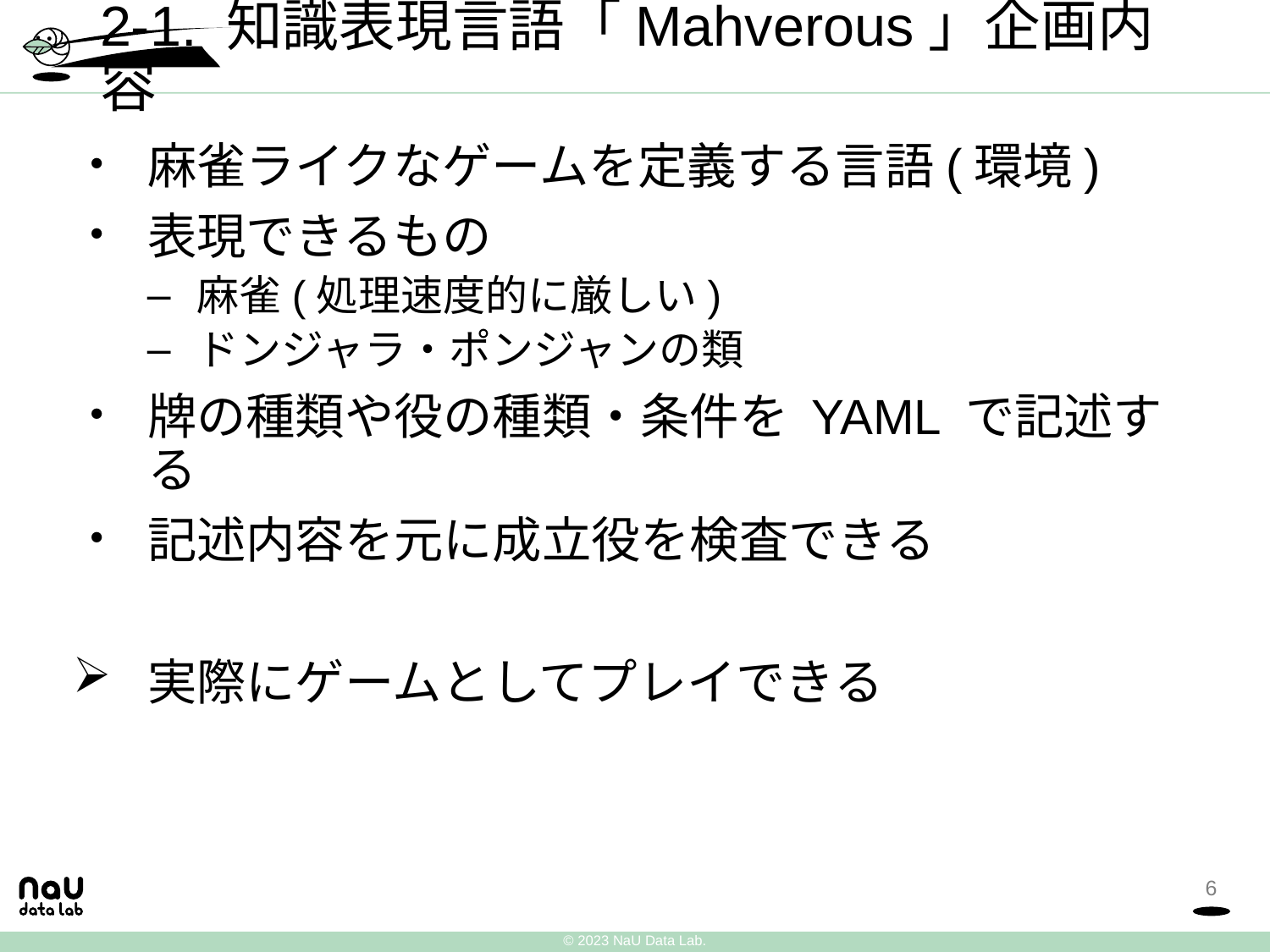

# 2-1. 知識表現言語「Mahverous」企画内容
麻雀ライクなゲームを定義する言語(環境)
表現できるもの
麻雀(処理速度的に厳しい)
ドンジャラ・ポンジャンの類
牌の種類や役の種類・条件を YAML で記述する
記述内容を元に成立役を検査できる

実際にゲームとしてプレイできる